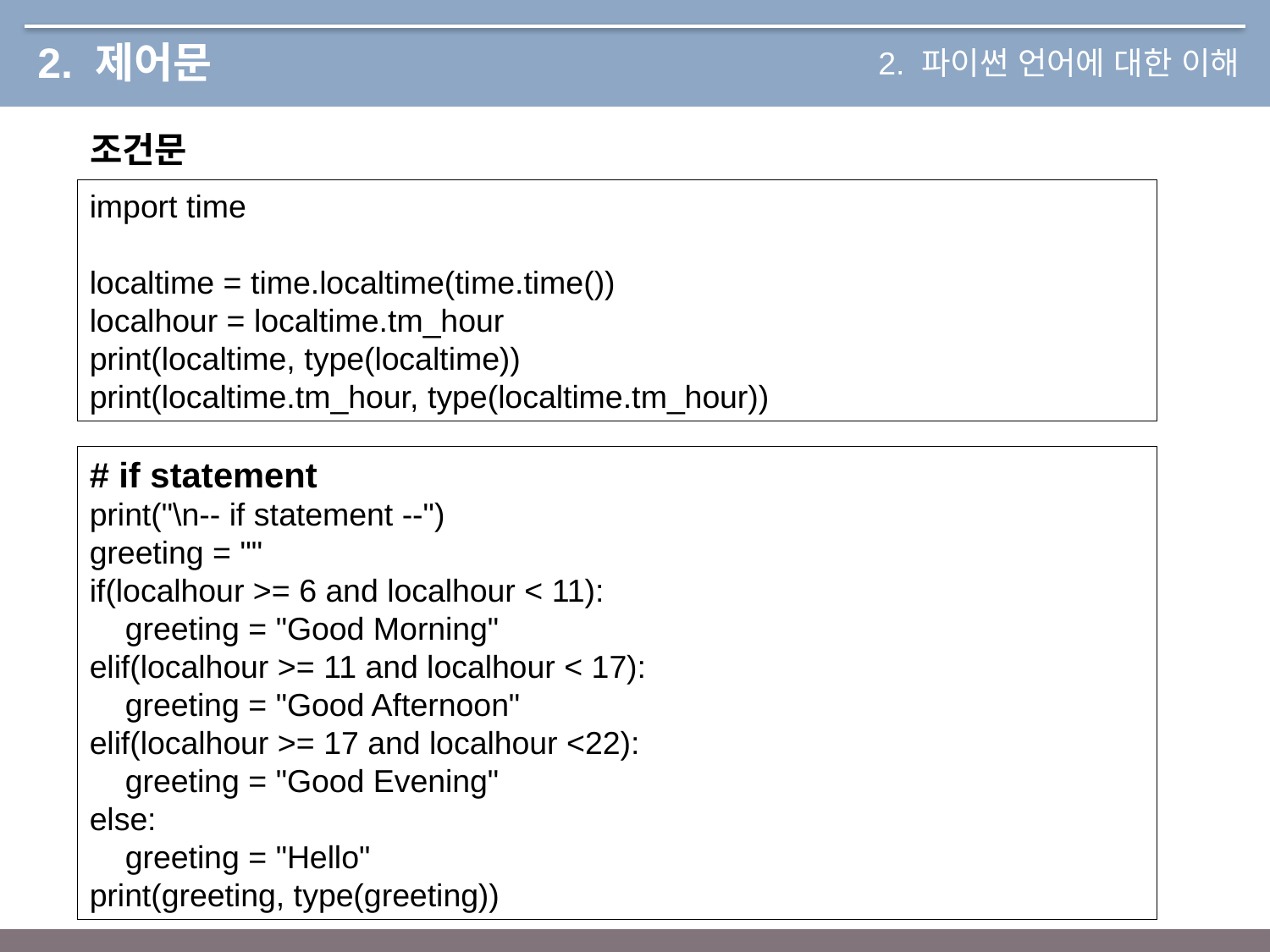

# 2. 제어문
2. 파이썬 언어에 대한 이해
조건문
import time

localtime = time.localtime(time.time())
localhour = localtime.tm_hour
print(localtime, type(localtime))
print(localtime.tm_hour, type(localtime.tm_hour))
# if statement
print("\n-- if statement --")
greeting = ""
if(localhour >= 6 and localhour < 11):
    greeting = "Good Morning"
elif(localhour >= 11 and localhour < 17):
    greeting = "Good Afternoon"
elif(localhour >= 17 and localhour <22):
    greeting = "Good Evening"
else:
    greeting = "Hello"
print(greeting, type(greeting))